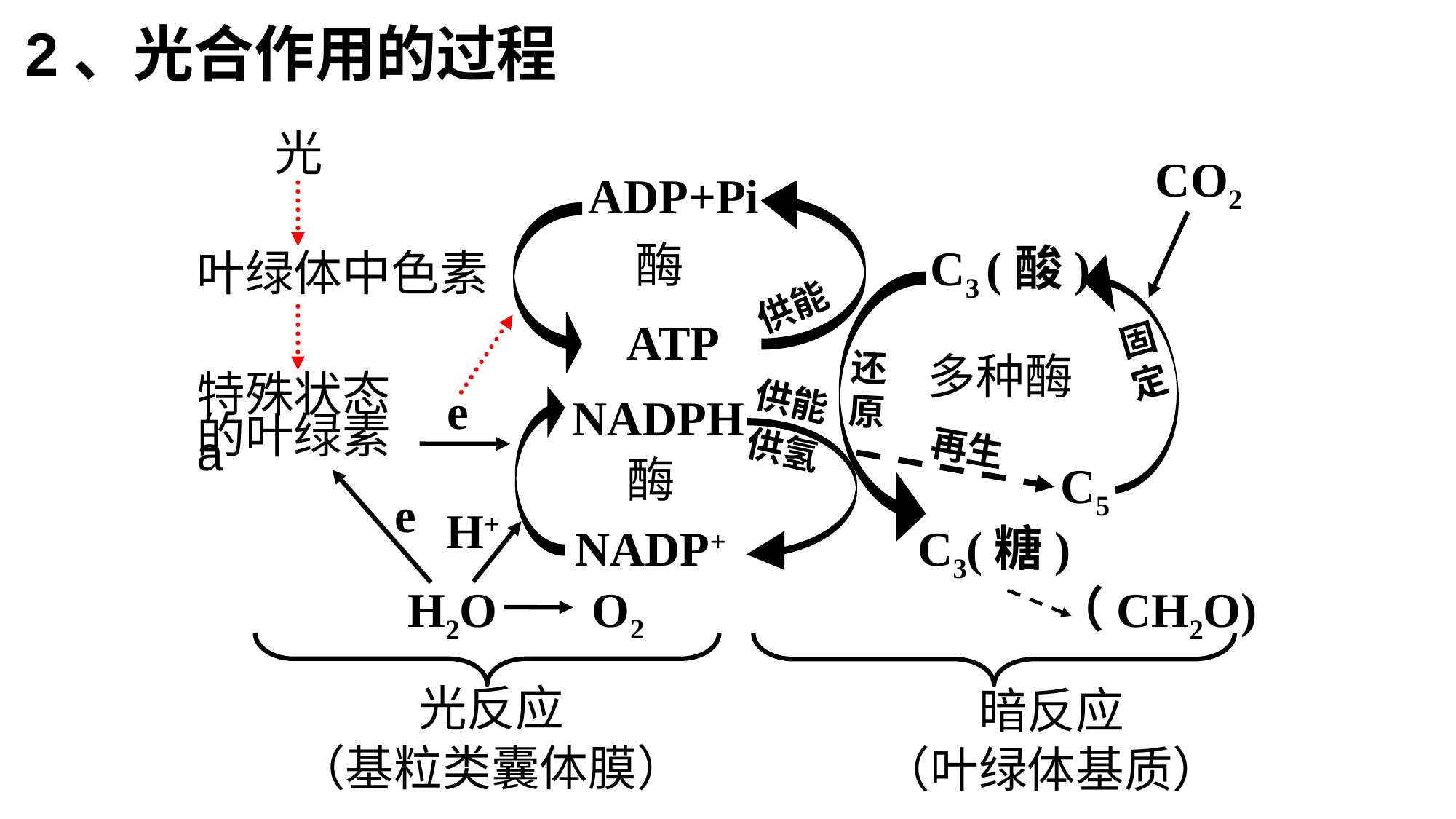

2、光合作用的过程
光
ADP+Pi

酶
叶绿体中色素

ATP

e
NADPH

特殊状态
的叶绿素a

酶

e
H+
NADP+

O2
H2O

光反应
（基粒类囊体膜）
CO2

C3 (酸)

供能
固定
还原
多种酶
供能

供氢
再生

C5
C3(糖)
（CH2O)

暗反应
（叶绿体基质）